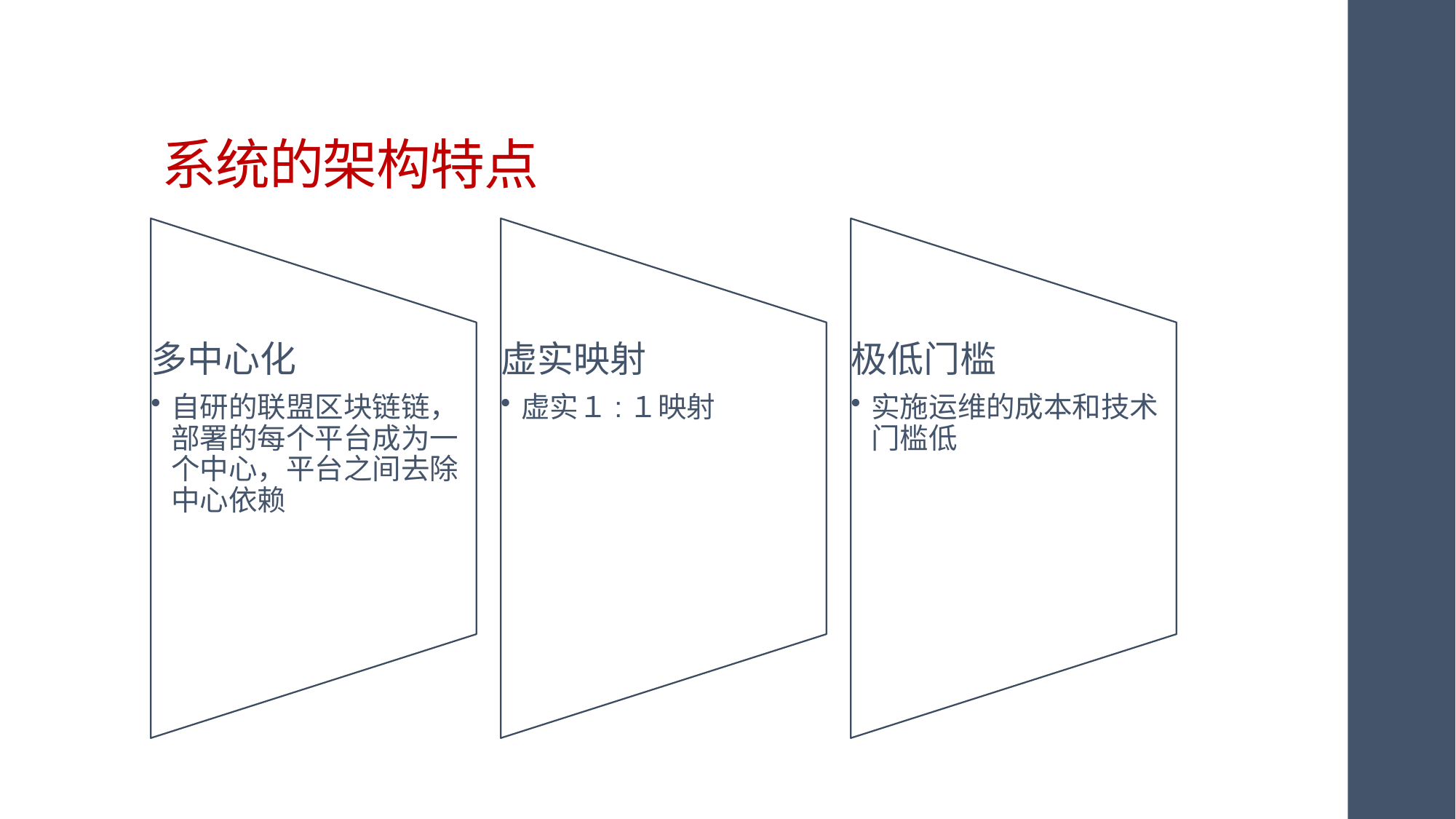

# 系统的架构特点
多中心化
自研的联盟区块链链，部署的每个平台成为一个中心，平台之间去除中心依赖
虚实映射
虚实１:１映射
极低门槛
实施运维的成本和技术门槛低